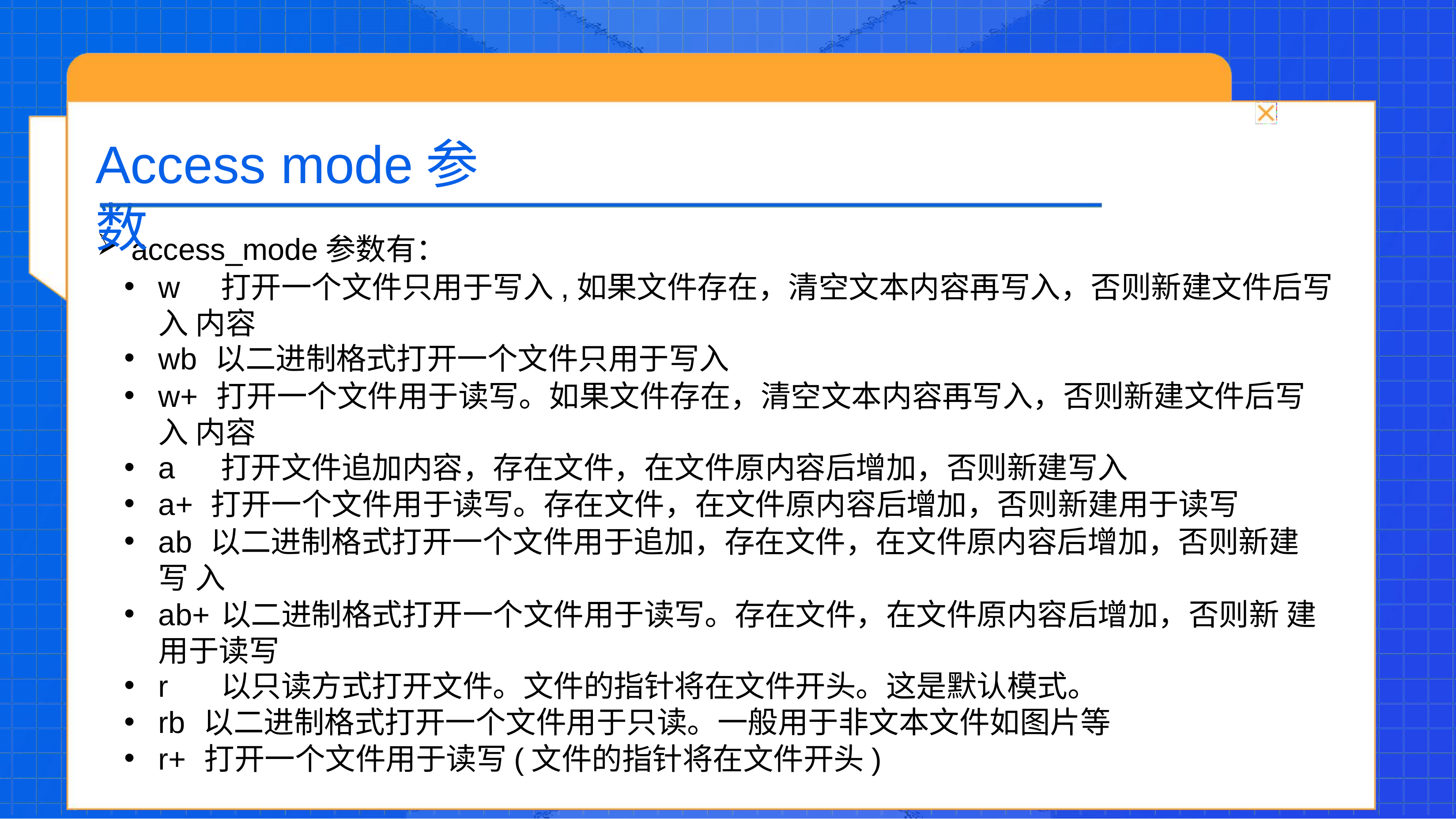

# Access mode参数

access_mode参数有：
w	打开一个文件只用于写入,如果文件存在，清空文本内容再写入，否则新建文件后写入 内容
wb 以二进制格式打开一个文件只用于写入
w+ 打开一个文件用于读写。如果文件存在，清空文本内容再写入，否则新建文件后写入 内容
a	打开文件追加内容，存在文件，在文件原内容后增加，否则新建写入
a+ 打开一个文件用于读写。存在文件，在文件原内容后增加，否则新建用于读写
ab 以二进制格式打开一个文件用于追加，存在文件，在文件原内容后增加，否则新建写 入
ab+	以二进制格式打开一个文件用于读写。存在文件，在文件原内容后增加，否则新 建用于读写
r	以只读方式打开文件。文件的指针将在文件开头。这是默认模式。
rb 以二进制格式打开一个文件用于只读。一般用于非文本文件如图片等
r+ 打开一个文件用于读写(文件的指针将在文件开头)